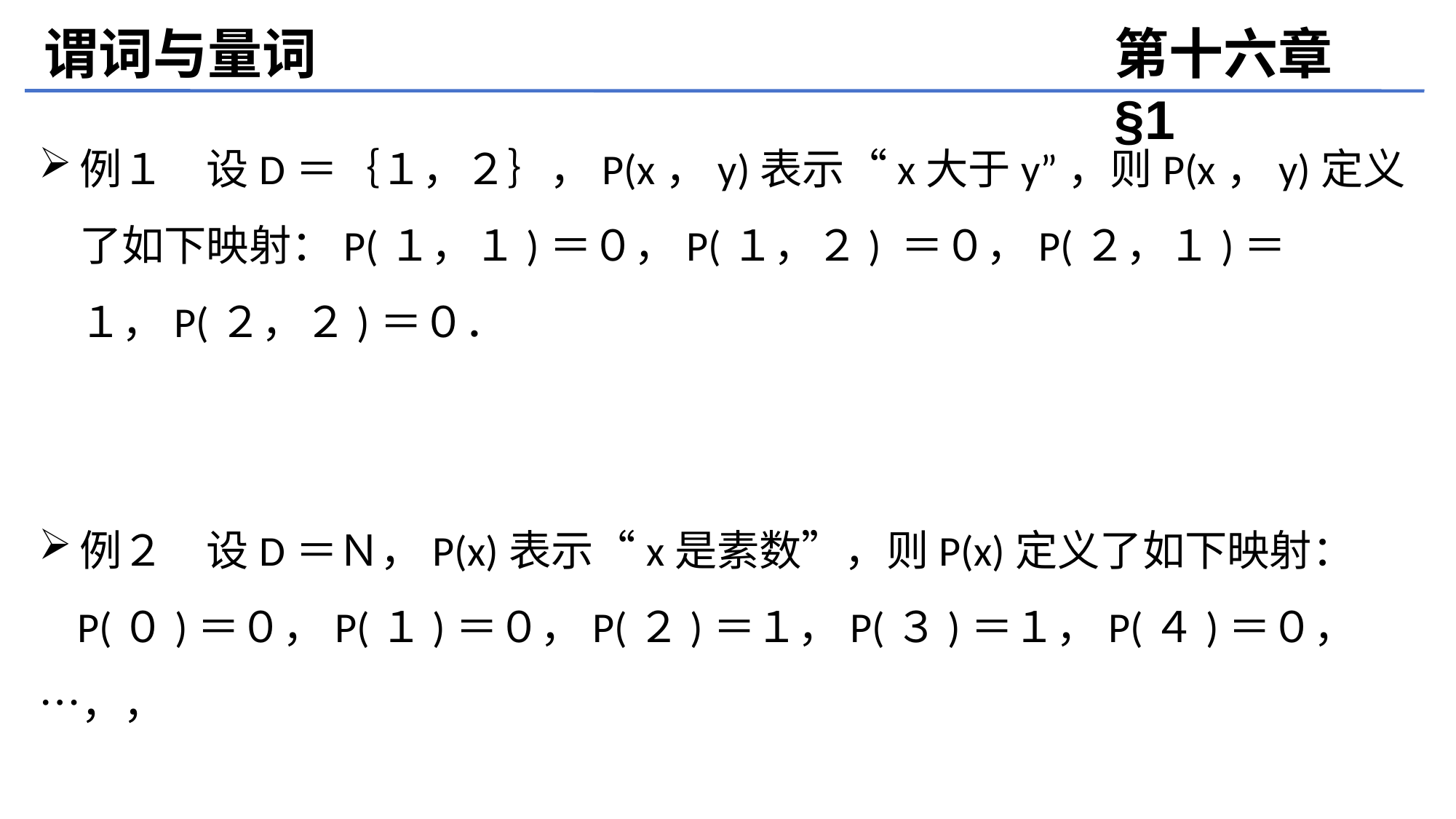

谓词与量词
第十六章 §1
例１　设D＝｛１，２｝，P(x，y)表示“x大于y”，则P(x，y)定义了如下映射：P(１，１)＝０，P(１，２) ＝０，P(２，１)＝１，P(２，２)＝０．

例２　设D＝Ｎ，P(x)表示“x是素数”，则P(x)定义了如下映射：
    P(０)＝０，P(１)＝０，P(２)＝１，P(３)＝１，P(４)＝０，…，，